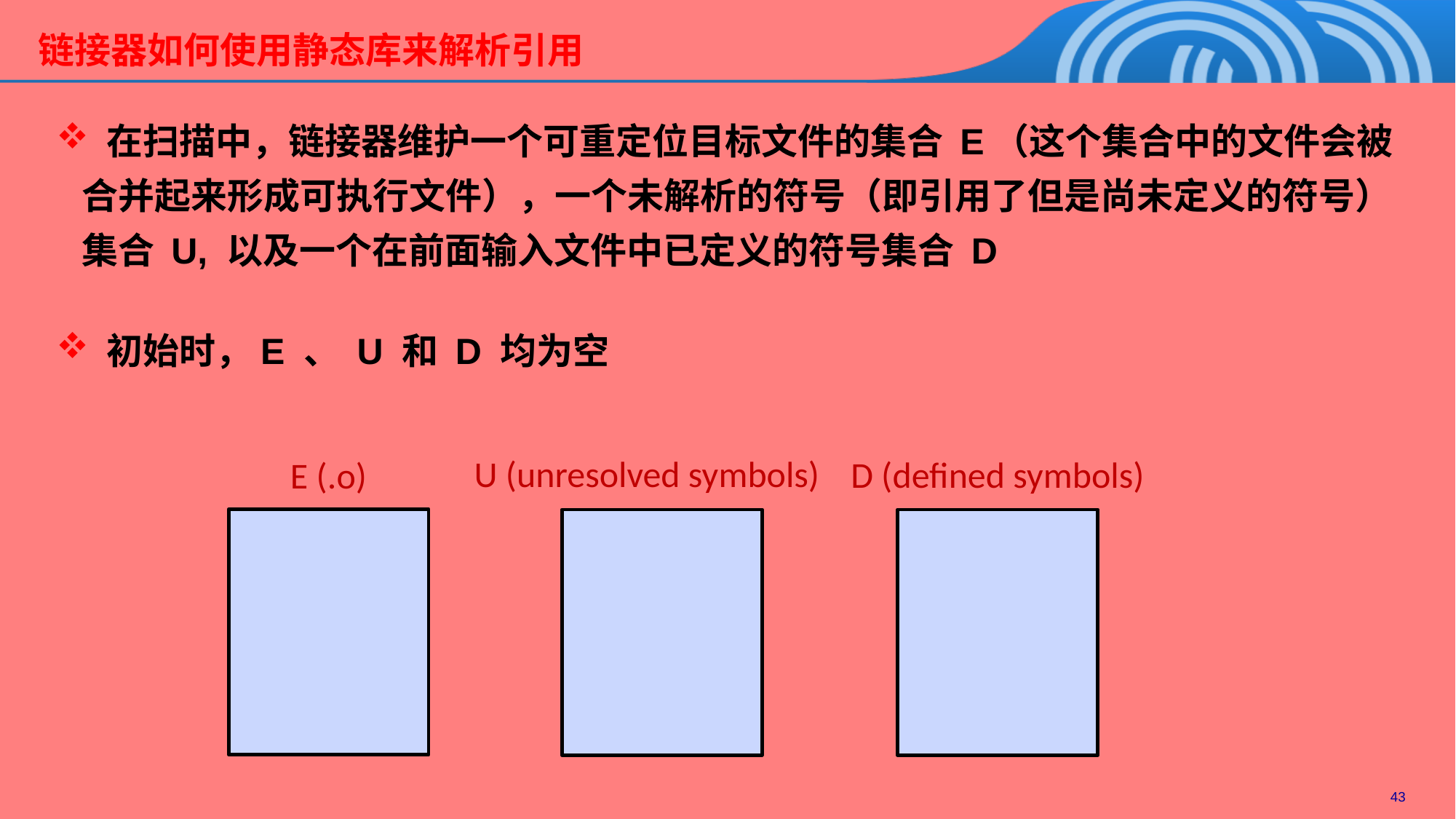

链接器如何使用静态库来解析引用
 在扫描中，链接器维护一个可重定位目标文件的集合 E（这个集合中的文件会被合并起来形成可执行文件），一个未解析的符号（即引用了但是尚未定义的符号）集合 U, 以及一个在前面输入文件中已定义的符号集合 D

 初始时，E 、 U 和 D 均为空
U (unresolved symbols)
D (defined symbols)
E (.o)